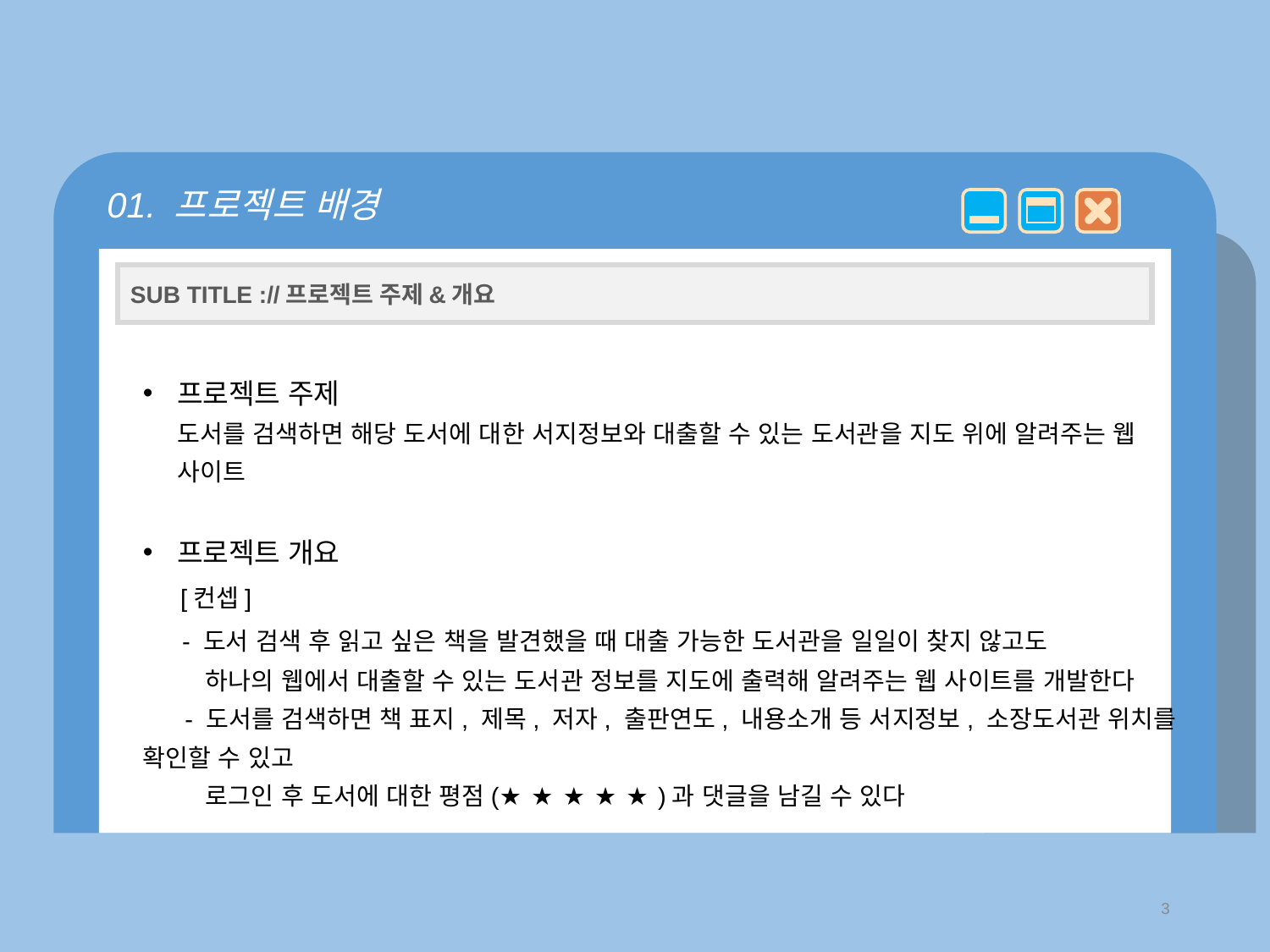

01. 프로젝트 배경

SUB TITLE ://프로젝트 주제&개요
프로젝트 주제
도서를 검색하면 해당 도서에 대한 서지정보와 대출할 수 있는 도서관을 지도 위에 알려주는 웹 사이트

프로젝트 개요
     [컨셉]
     - 도서 검색 후 읽고 싶은 책을 발견했을 때 대출 가능한 도서관을 일일이 찾지 않고도
         하나의 웹에서 대출할 수 있는 도서관 정보를 지도에 출력해 알려주는 웹 사이트를 개발한다
      - 도서를 검색하면 책 표지, 제목, 저자, 출판연도, 내용소개 등 서지정보, 소장도서관 위치를 확인할 수 있고
         로그인 후 도서에 대한 평점(★ ★ ★ ★ ★ )과 댓글을 남길 수 있다

3